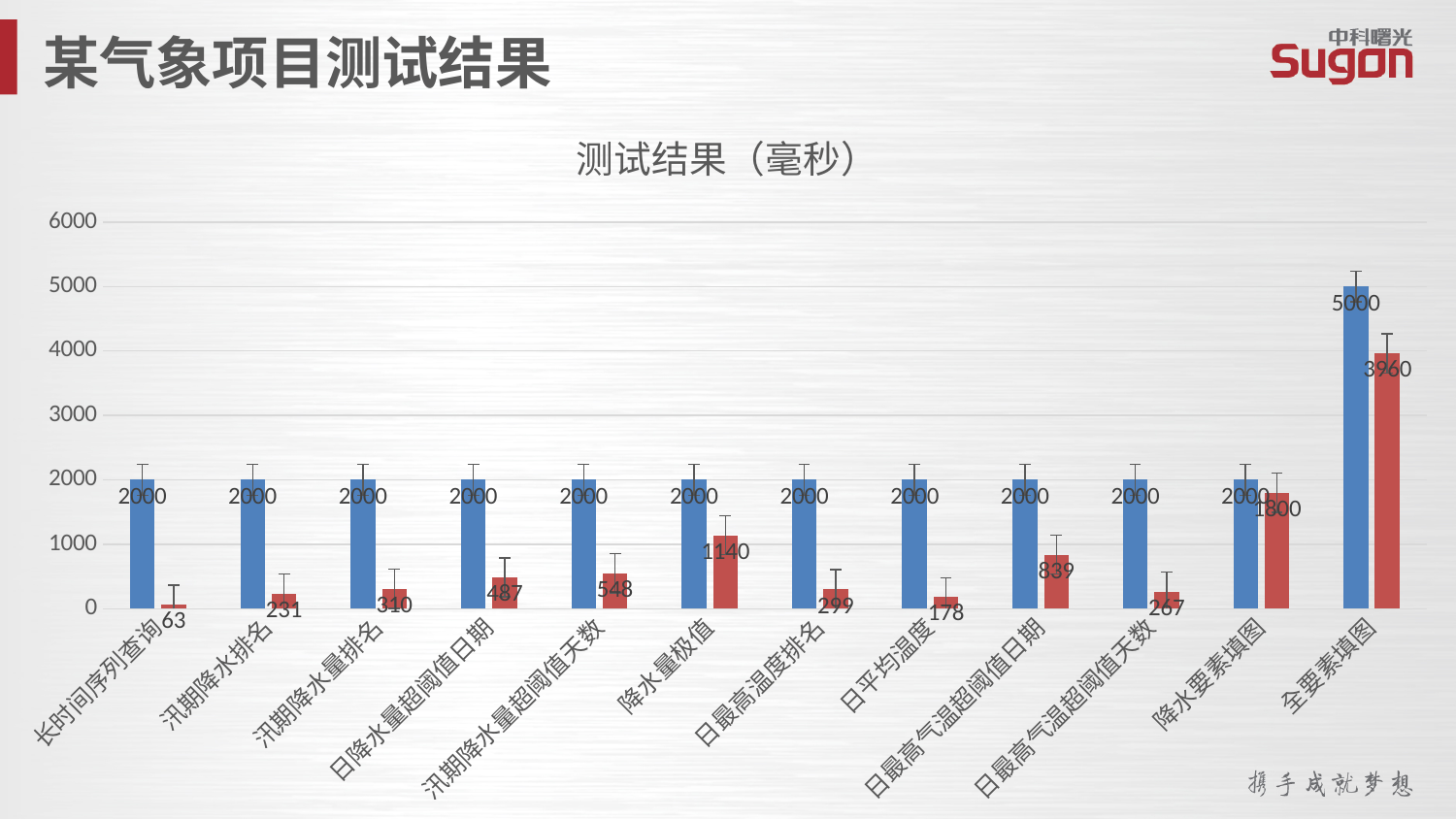

某气象项目测试结果

### Chart: 测试结果（毫秒）

| Category | 客户要求 | 实测数据 |
|---|---|---|
| 长时间序列查询 | 2000.0 | 63.0 |
| 汛期降水排名 | 2000.0 | 231.0 |
| 汛期降水量排名 | 2000.0 | 310.0 |
| 日降水量超阈值日期 | 2000.0 | 487.0 |
| 汛期降水量超阈值天数 | 2000.0 | 548.0 |
| 降水量极值 | 2000.0 | 1140.0 |
| 日最高温度排名 | 2000.0 | 299.0 |
| 日平均温度 | 2000.0 | 178.0 |
| 日最高气温超阈值日期 | 2000.0 | 839.0 |
| 日最高气温超阈值天数 | 2000.0 | 267.0 |
| 降水要素填图 | 2000.0 | 1800.0 |
| 全要素填图 | 5000.0 | 3960.0 |